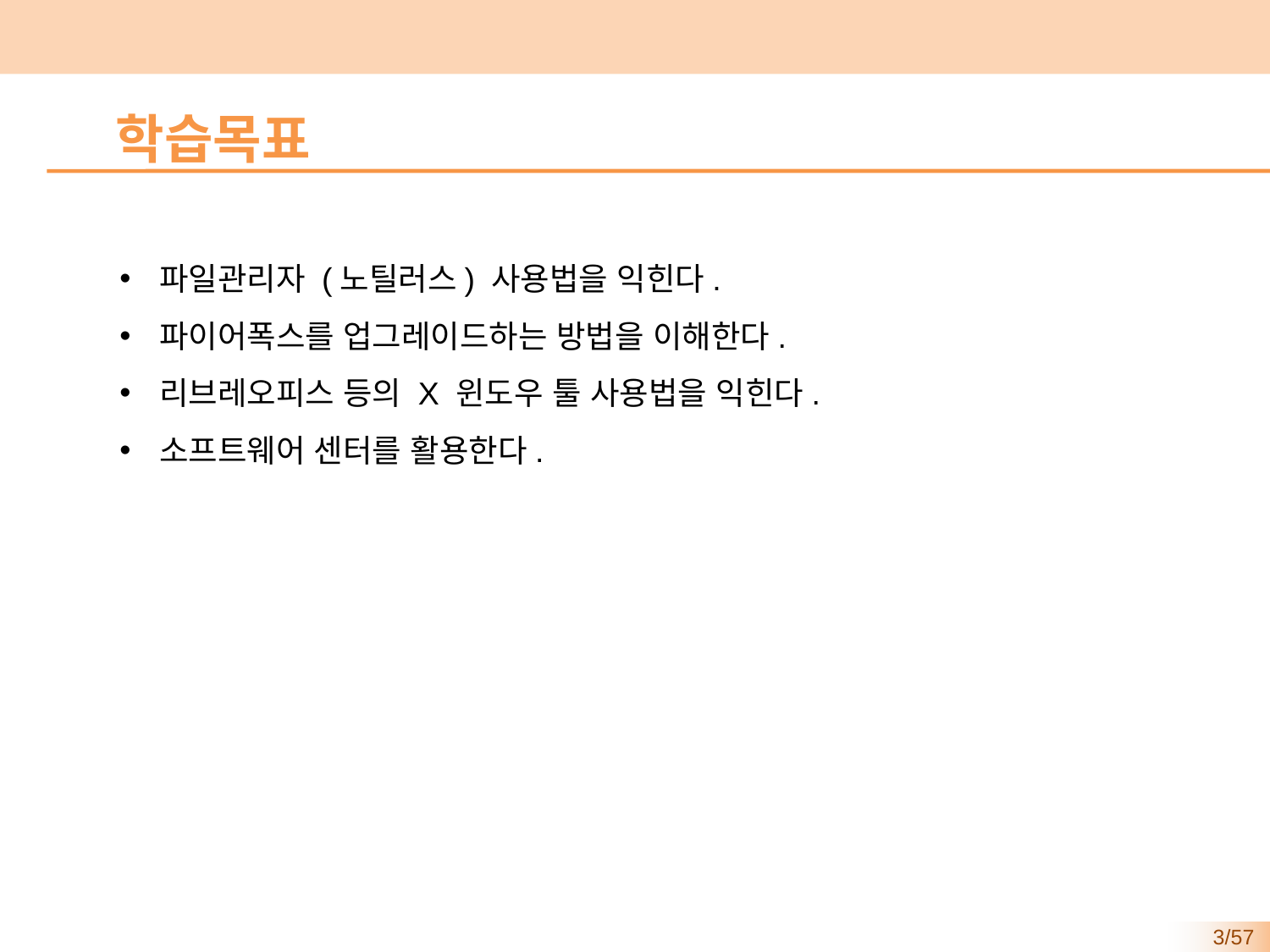

학습목표

파일관리자 (노틸러스) 사용법을 익힌다.
파이어폭스를 업그레이드하는 방법을 이해한다.
리브레오피스 등의 X 윈도우 툴 사용법을 익힌다.
소프트웨어 센터를 활용한다.